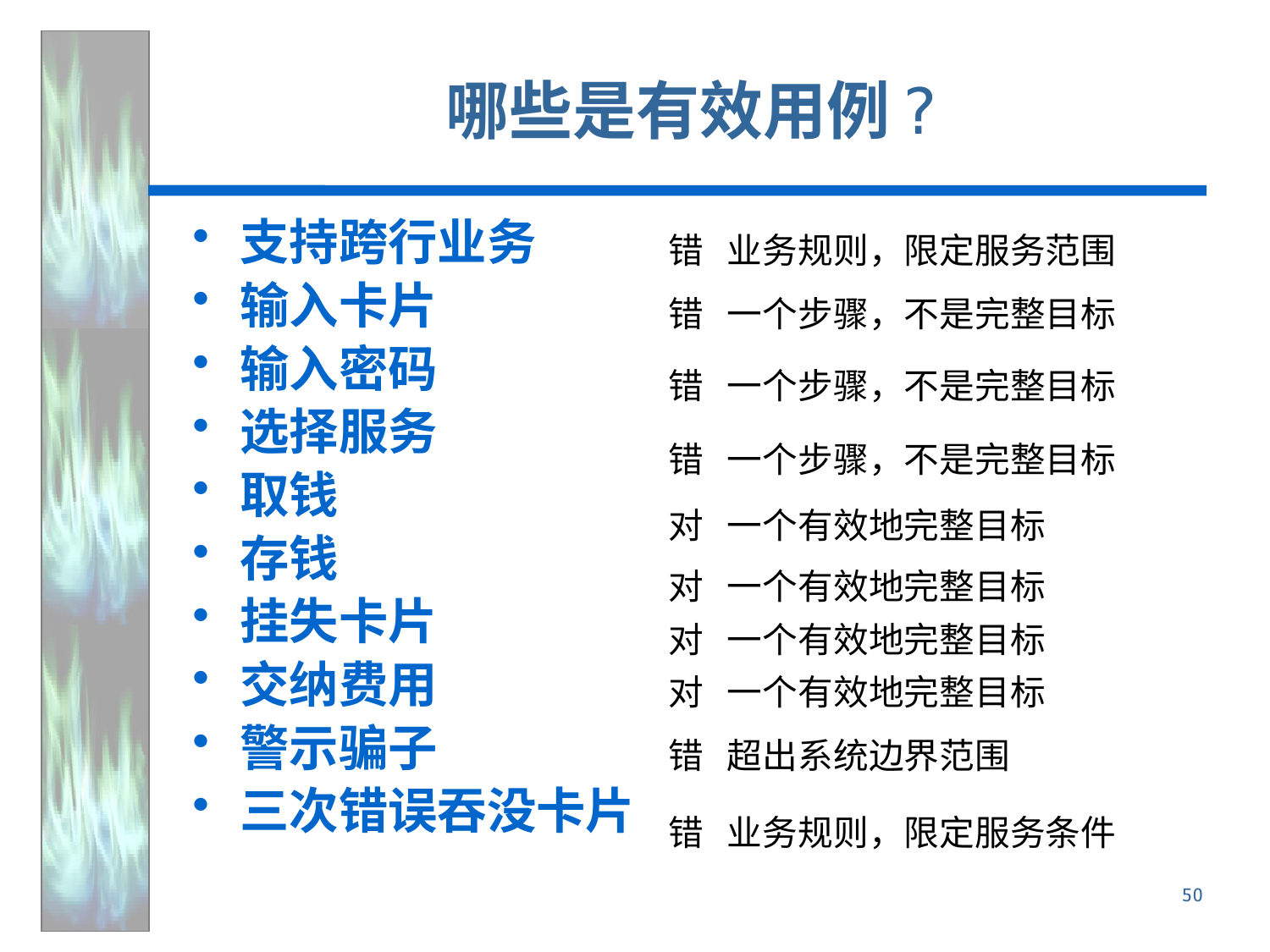

# 哪些是有效用例?
支持跨行业务
输入卡片
输入密码
选择服务
取钱
存钱
挂失卡片
交纳费用
警示骗子
三次错误吞没卡片

错   业务规则，限定服务范围
错   一个步骤，不是完整目标
错   一个步骤，不是完整目标
错   一个步骤，不是完整目标
对   一个有效地完整目标
对   一个有效地完整目标
对   一个有效地完整目标
对   一个有效地完整目标
错   超出系统边界范围
错   业务规则，限定服务条件
50